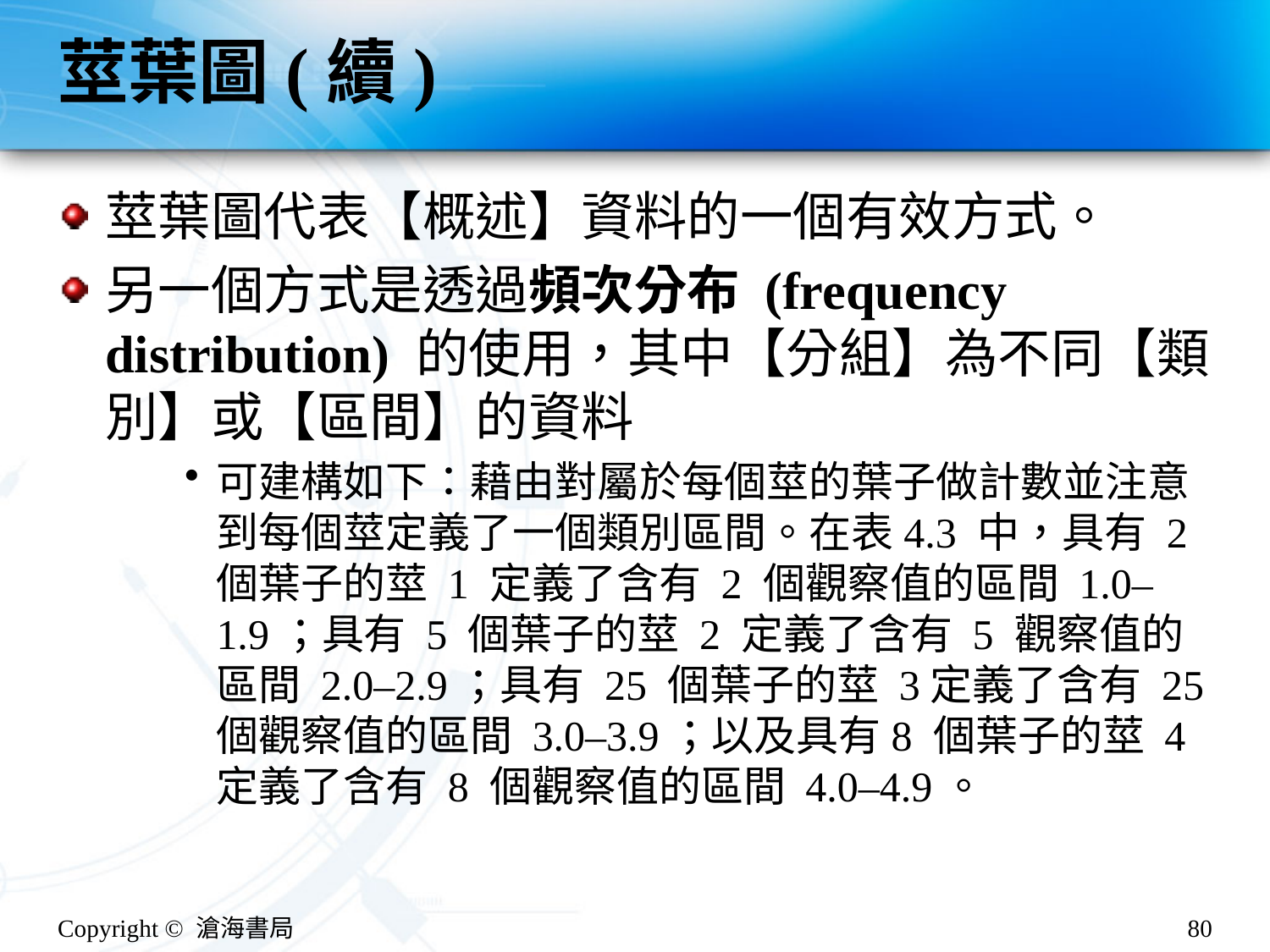

# 莖葉圖(續)
莖葉圖代表【概述】資料的一個有效方式。
另一個方式是透過頻次分布 (frequency distribution) 的使用，其中【分組】為不同【類別】或【區間】的資料
可建構如下：藉由對屬於每個莖的葉子做計數並注意到每個莖定義了一個類別區間。在表4.3 中，具有 2 個葉子的莖 1 定義了含有 2 個觀察值的區間 1.0–1.9；具有 5 個葉子的莖 2 定義了含有 5 觀察值的區間 2.0–2.9；具有 25 個葉子的莖 3定義了含有 25 個觀察值的區間 3.0–3.9；以及具有8 個葉子的莖 4 定義了含有 8 個觀察值的區間 4.0–4.9。
Copyright © 滄海書局
80